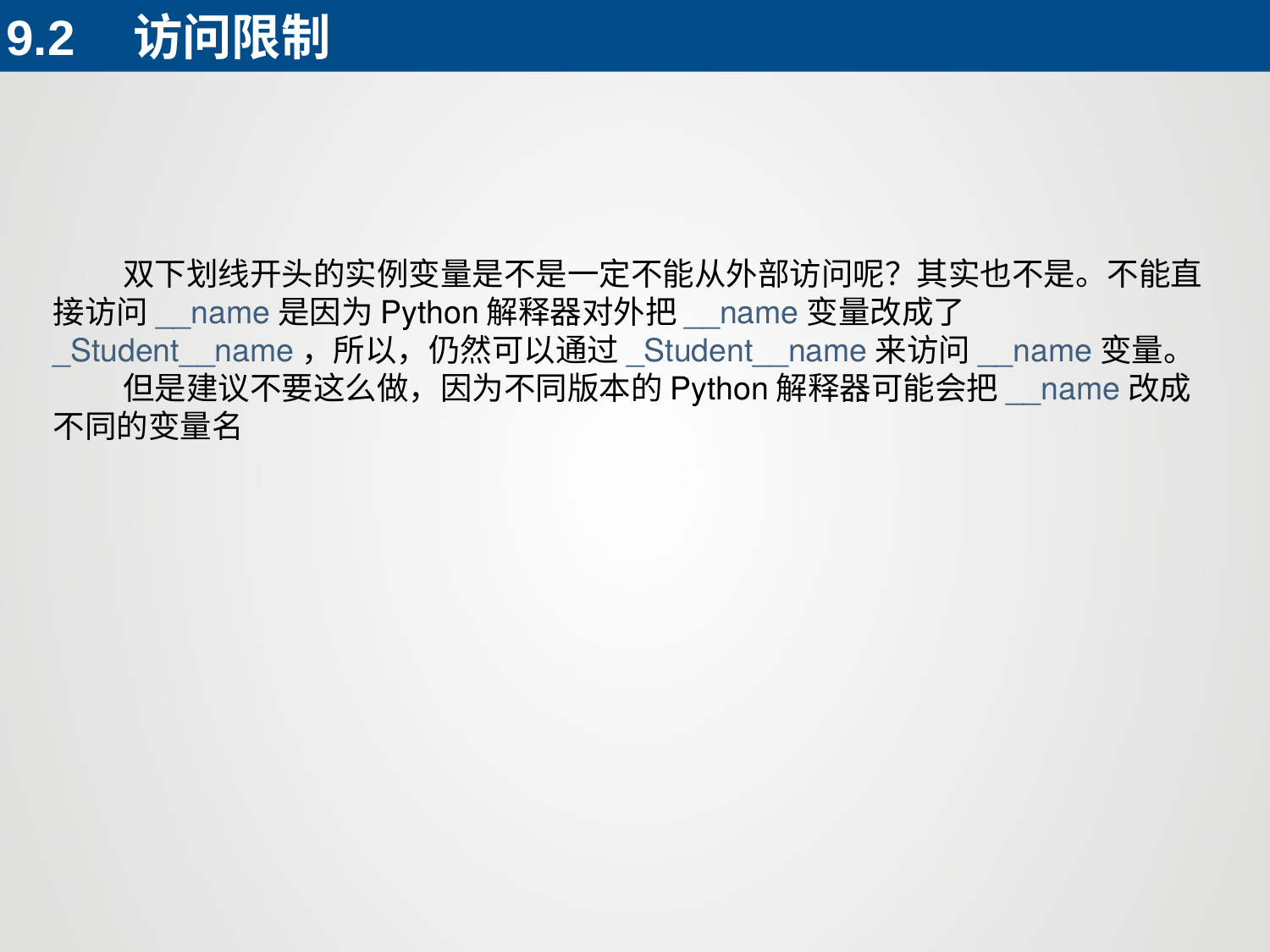

9.2	访问限制
       双下划线开头的实例变量是不是一定不能从外部访问呢？其实也不是。不能直接访问__name是因为Python解释器对外把__name变量改成了_Student__name，所以，仍然可以通过_Student__name来访问__name变量。
       但是建议不要这么做，因为不同版本的Python解释器可能会把__name改成不同的变量名